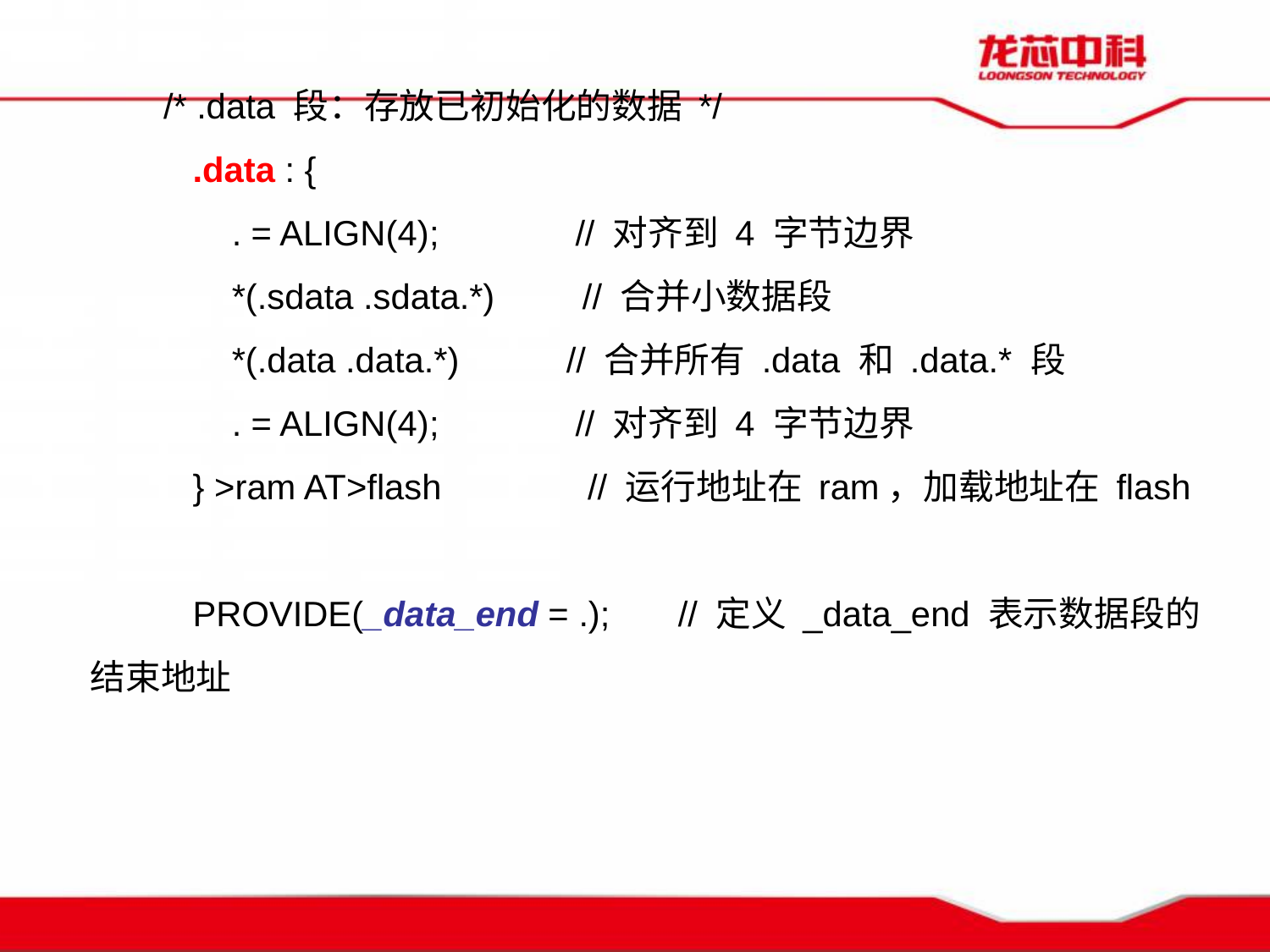

/* .data 段：存放已初始化的数据 */
    .data : {
        . = ALIGN(4);              // 对齐到 4 字节边界
        *(.sdata .sdata.*)         // 合并小数据段
        *(.data .data.*)           // 合并所有 .data 和 .data.* 段
        . = ALIGN(4);              // 对齐到 4 字节边界
    } >ram AT>flash               // 运行地址在 ram，加载地址在 flash

    PROVIDE(_data_end = .);       // 定义 _data_end 表示数据段的结束地址